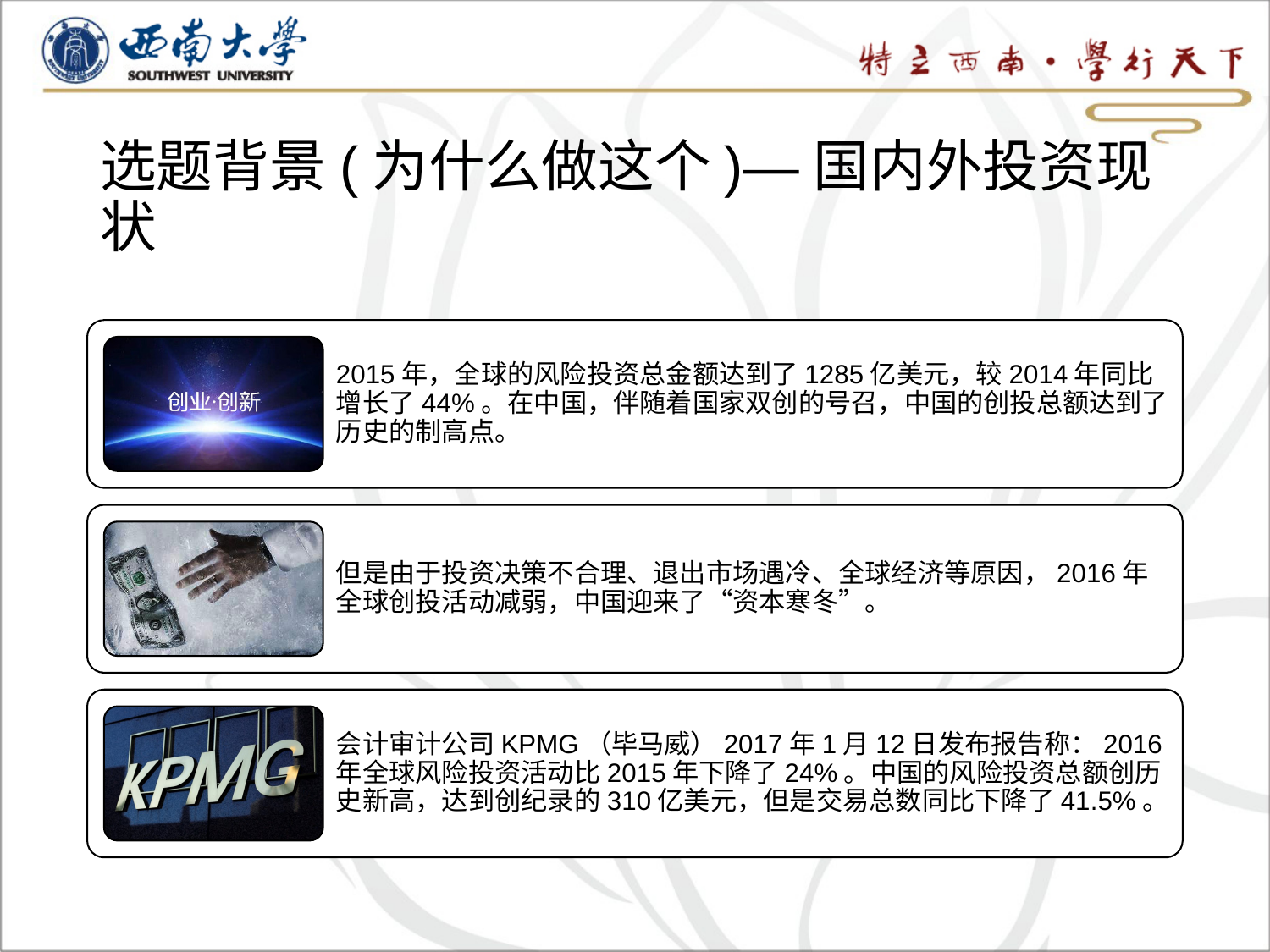

# 选题背景(为什么做这个)—国内外投资现状
2015年，全球的风险投资总金额达到了1285亿美元，较2014年同比增长了44%。在中国，伴随着国家双创的号召，中国的创投总额达到了历史的制高点。
但是由于投资决策不合理、退出市场遇冷、全球经济等原因，2016年全球创投活动减弱，中国迎来了“资本寒冬”。
会计审计公司KPMG（毕马威）2017年1月12日发布报告称：2016年全球风险投资活动比2015年下降了24%。中国的风险投资总额创历史新高，达到创纪录的310亿美元，但是交易总数同比下降了41.5%。